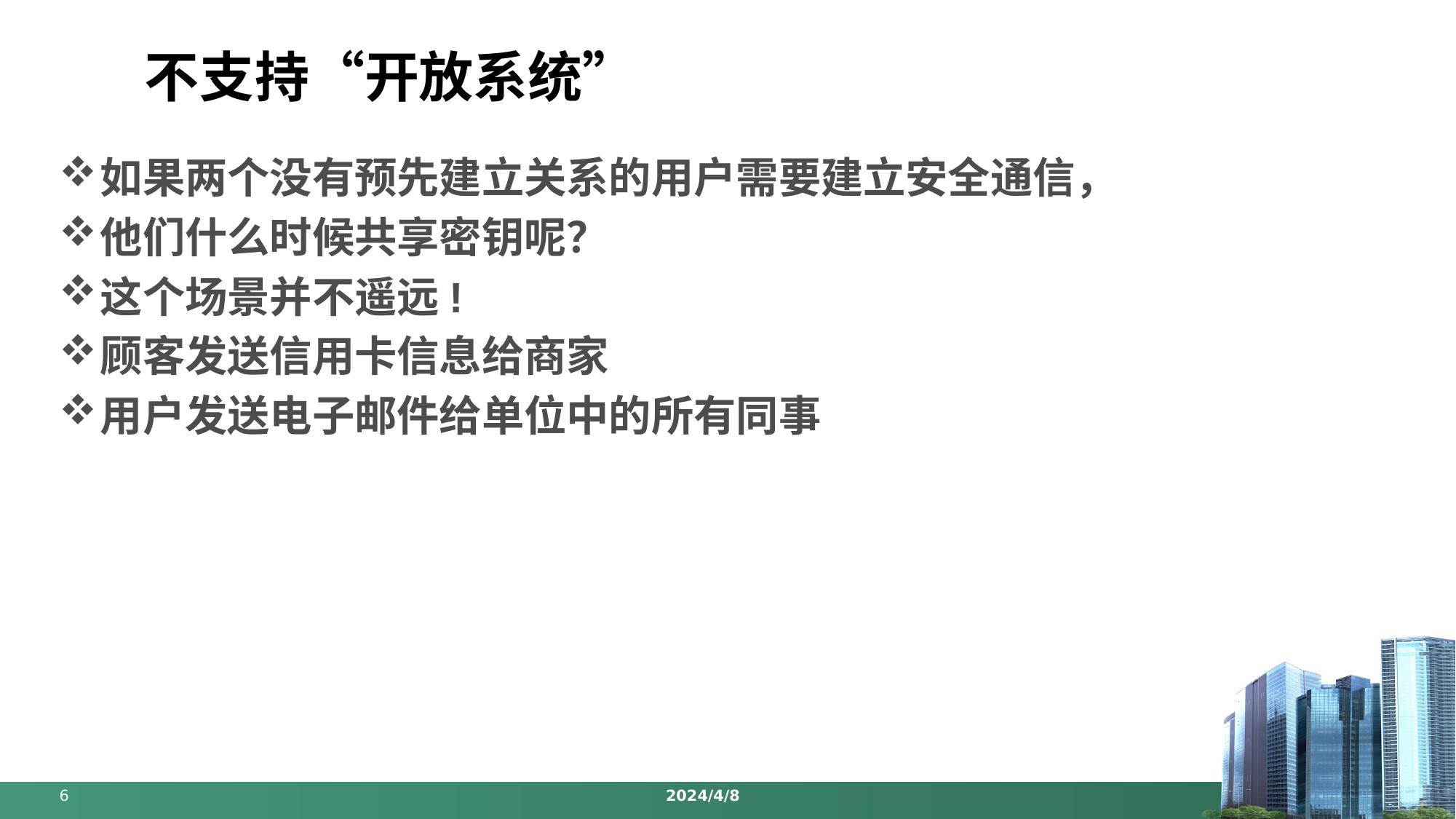

# 不支持“开放系统”
如果两个没有预先建立关系的用户需要建立安全通信，
他们什么时候共享密钥呢？
这个场景并不遥远!
顾客发送信用卡信息给商家
用户发送电子邮件给单位中的所有同事
6
2024/4/8